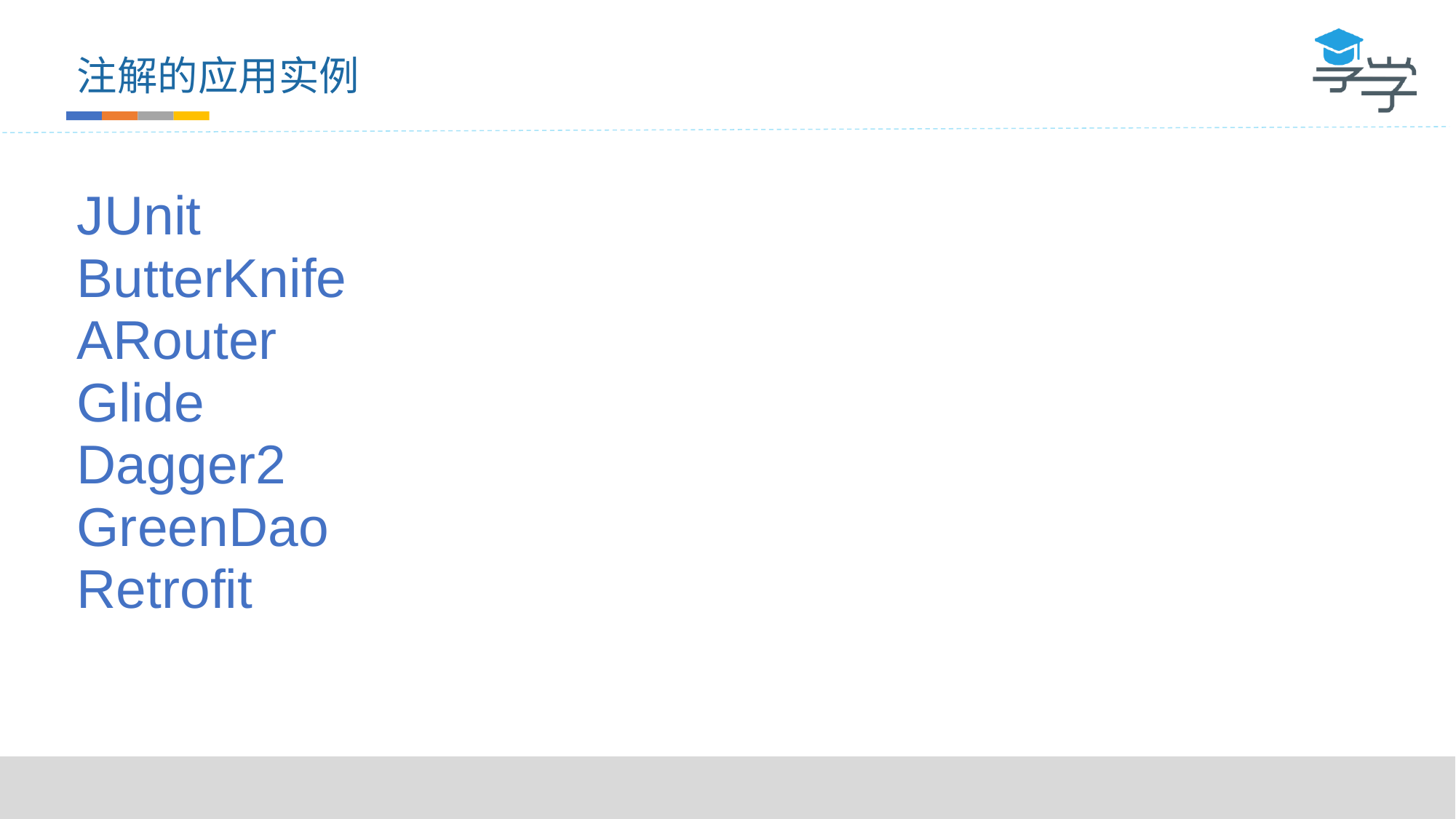

注解的应用实例

JUnit
ButterKnife
ARouter
Glide
Dagger2
GreenDao
Retrofit